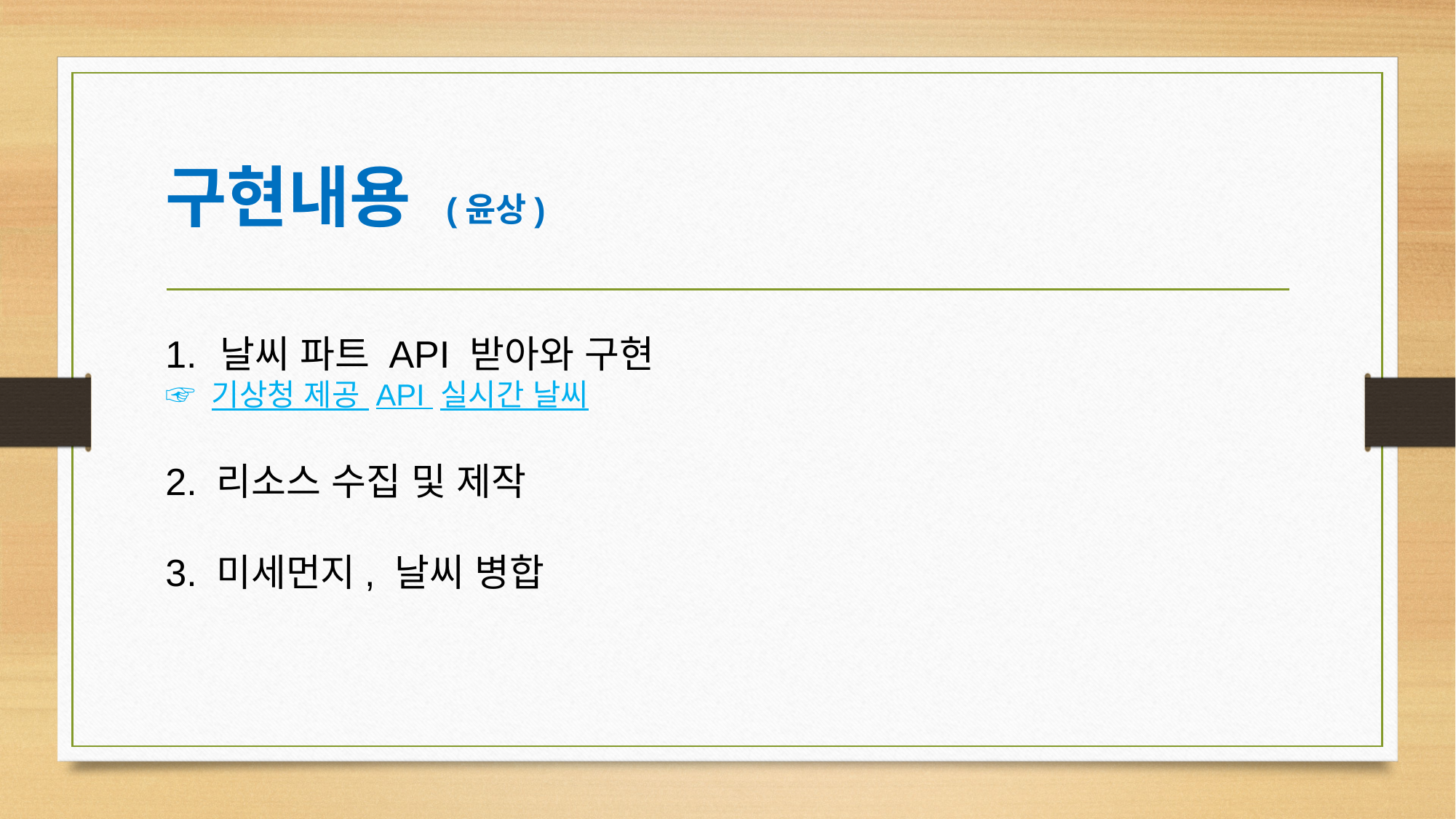

# 구현내용 (윤상)
날씨 파트 API 받아와 구현
☞ 기상청 제공 API 실시간 날씨

2. 리소스 수집 및 제작

3. 미세먼지, 날씨 병합